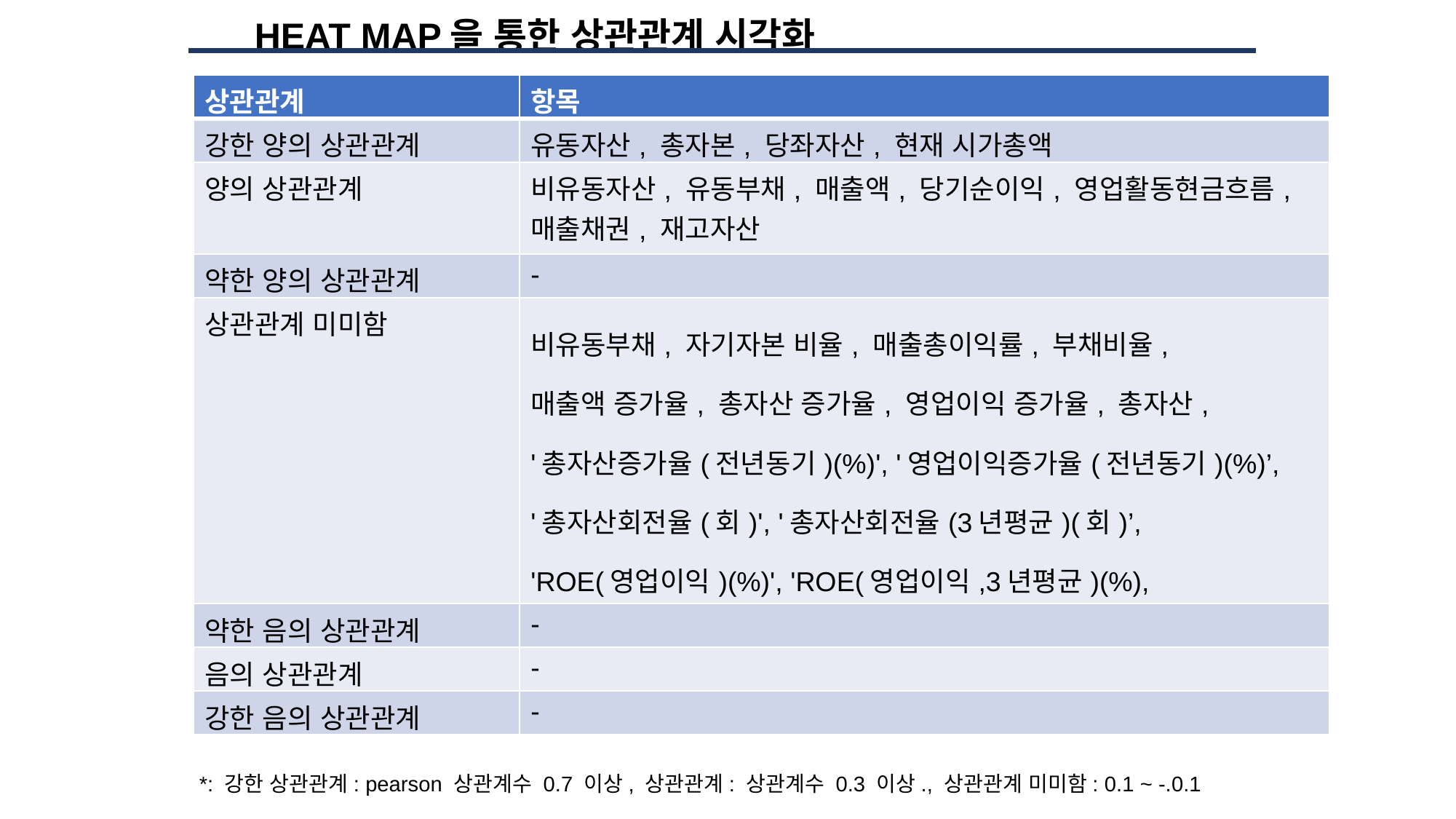

HEAT MAP을 통한 상관관계 시각화
| 상관관계 | 항목 |
| --- | --- |
| 강한 양의 상관관계 | 유동자산, 총자본, 당좌자산, 현재 시가총액 |
| 양의 상관관계 | 비유동자산, 유동부채, 매출액, 당기순이익, 영업활동현금흐름, 매출채권, 재고자산 |
| 약한 양의 상관관계 | - |
| 상관관계 미미함 | 비유동부채, 자기자본 비율, 매출총이익률, 부채비율, 매출액 증가율, 총자산 증가율, 영업이익 증가율, 총자산, '총자산증가율(전년동기)(%)', '영업이익증가율(전년동기)(%)’, '총자산회전율(회)', '총자산회전율(3년평균)(회)’, 'ROE(영업이익)(%)', 'ROE(영업이익,3년평균)(%), 한국 기준금리, 미국 기준금리, 소비자 물가지수 |
| 약한 음의 상관관계 | - |
| 음의 상관관계 | - |
| 강한 음의 상관관계 | - |
*: 강한 상관관계: pearson 상관계수 0.7 이상, 상관관계: 상관계수 0.3 이상., 상관관계 미미함: 0.1 ~ -.0.1